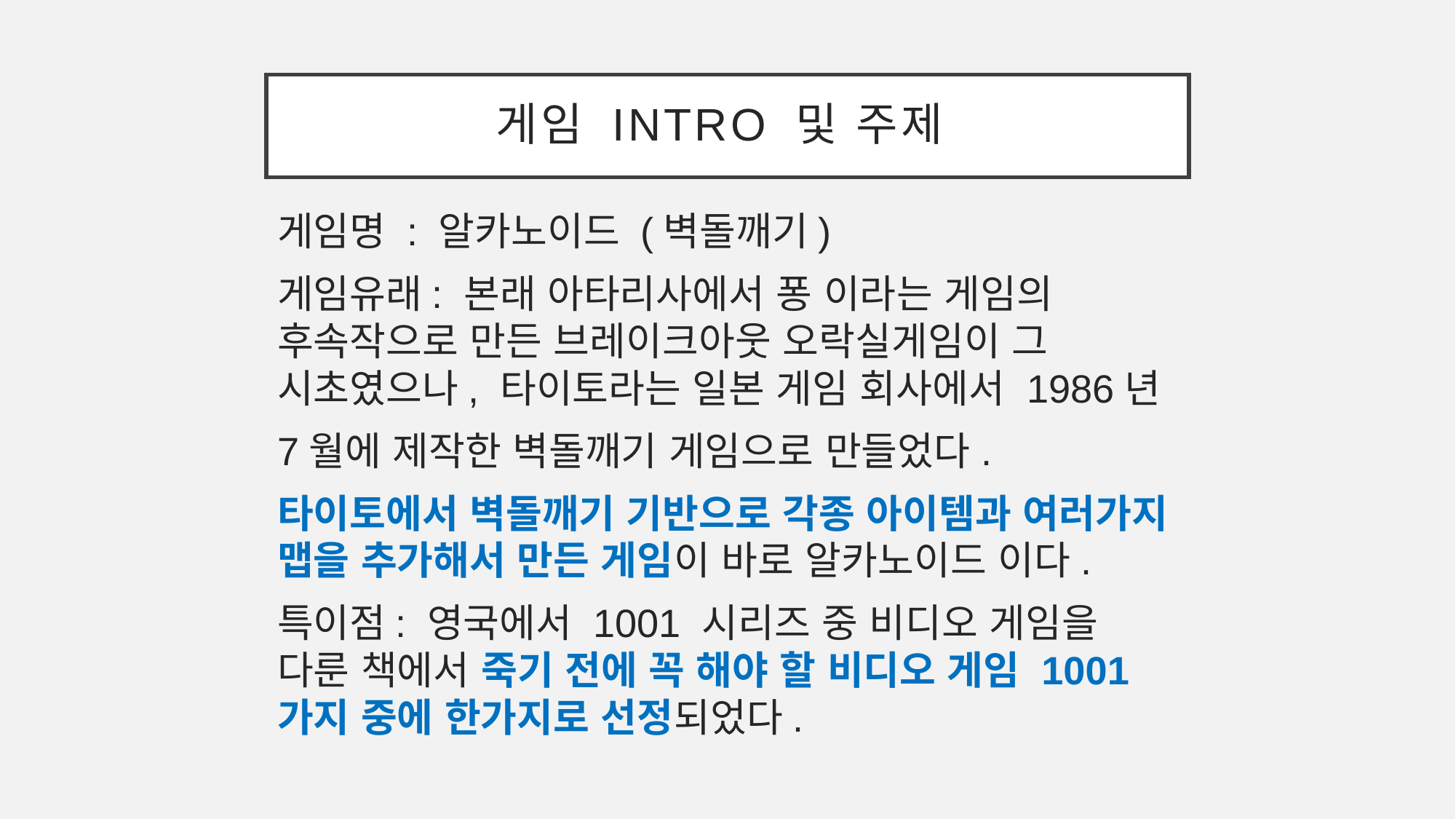

# 게임 intro 및 주제
게임명 : 알카노이드 (벽돌깨기)
게임유래: 본래 아타리사에서 퐁 이라는 게임의 후속작으로 만든 브레이크아웃 오락실게임이 그 시초였으나, 타이토라는 일본 게임 회사에서 1986년
7월에 제작한 벽돌깨기 게임으로 만들었다.
타이토에서 벽돌깨기 기반으로 각종 아이템과 여러가지 맵을 추가해서 만든 게임이 바로 알카노이드 이다.
특이점: 영국에서 1001 시리즈 중 비디오 게임을 다룬 책에서 죽기 전에 꼭 해야 할 비디오 게임 1001 가지 중에 한가지로 선정되었다.